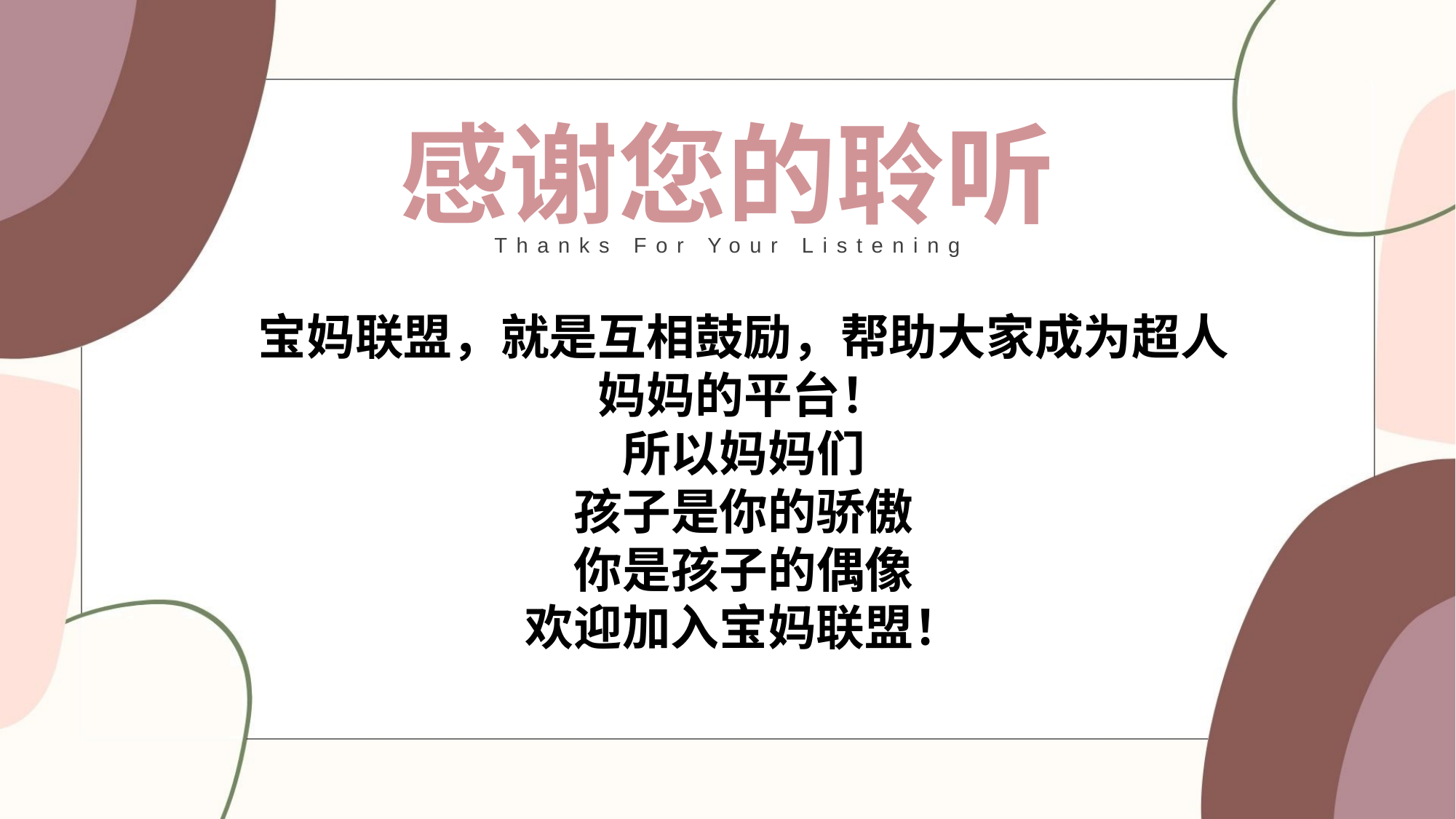

感谢您的聆听
Thanks For Your Listening
宝妈联盟，就是互相鼓励，帮助大家成为超人妈妈的平台！
所以妈妈们
孩子是你的骄傲
你是孩子的偶像
欢迎加入宝妈联盟！